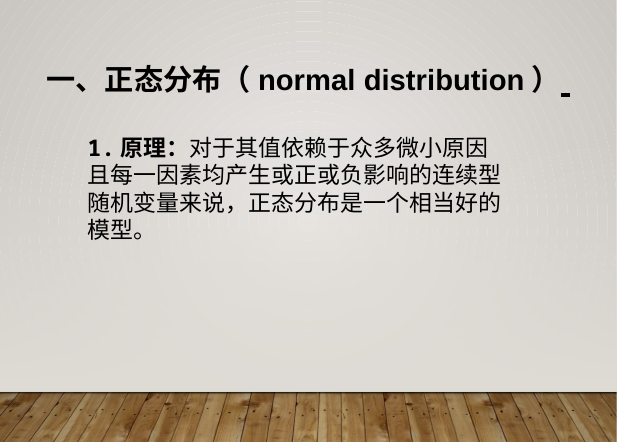

一、正态分布（normal distribution）
1.原理：对于其值依赖于众多微小原因且每一因素均产生或正或负影响的连续型随机变量来说，正态分布是一个相当好的模型。